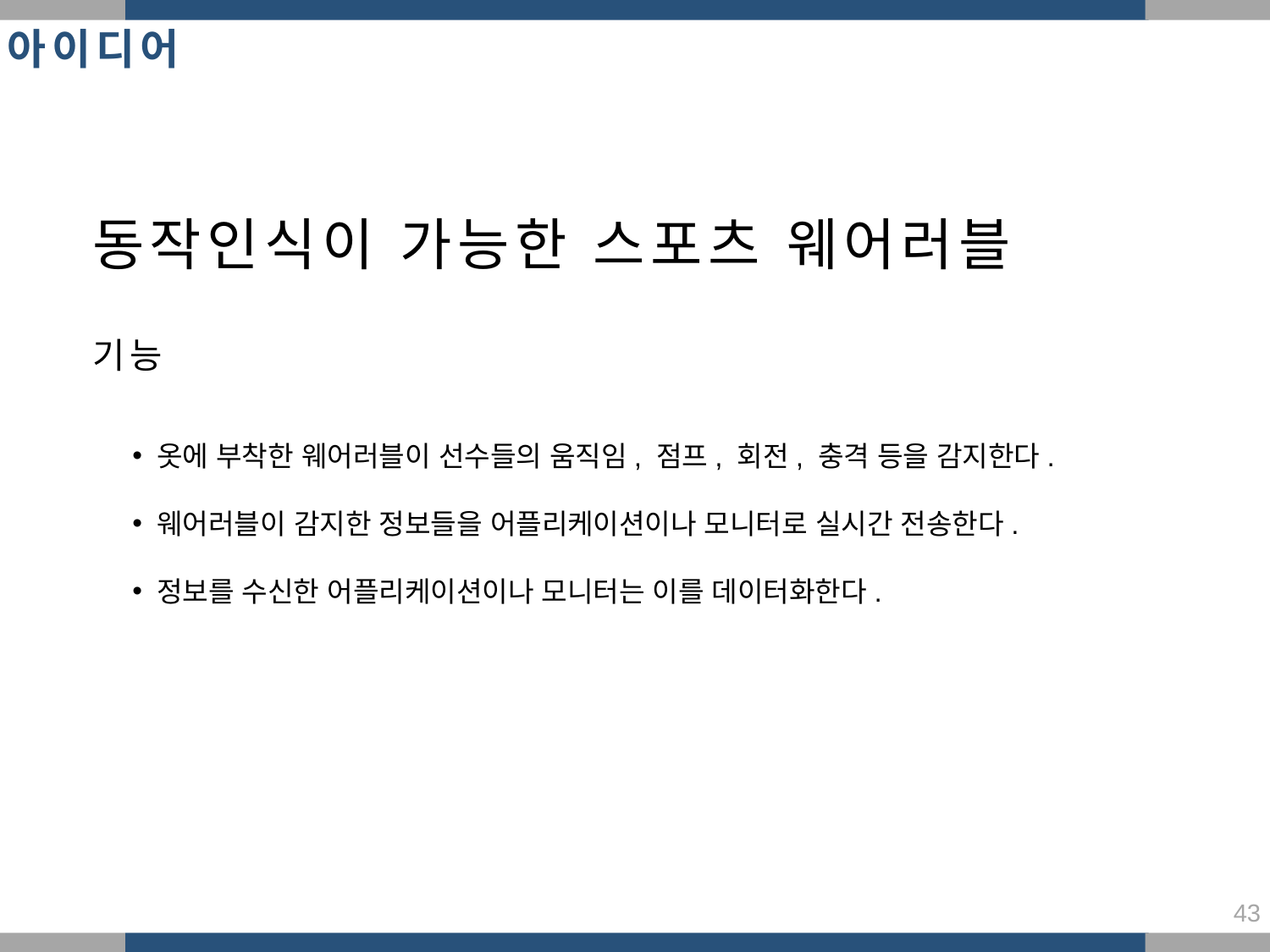

아이디어
동작인식이 가능한 스포츠 웨어러블
기능
 옷에 부착한 웨어러블이 선수들의 움직임, 점프, 회전, 충격 등을 감지한다.

 웨어러블이 감지한 정보들을 어플리케이션이나 모니터로 실시간 전송한다.

 정보를 수신한 어플리케이션이나 모니터는 이를 데이터화한다.
43